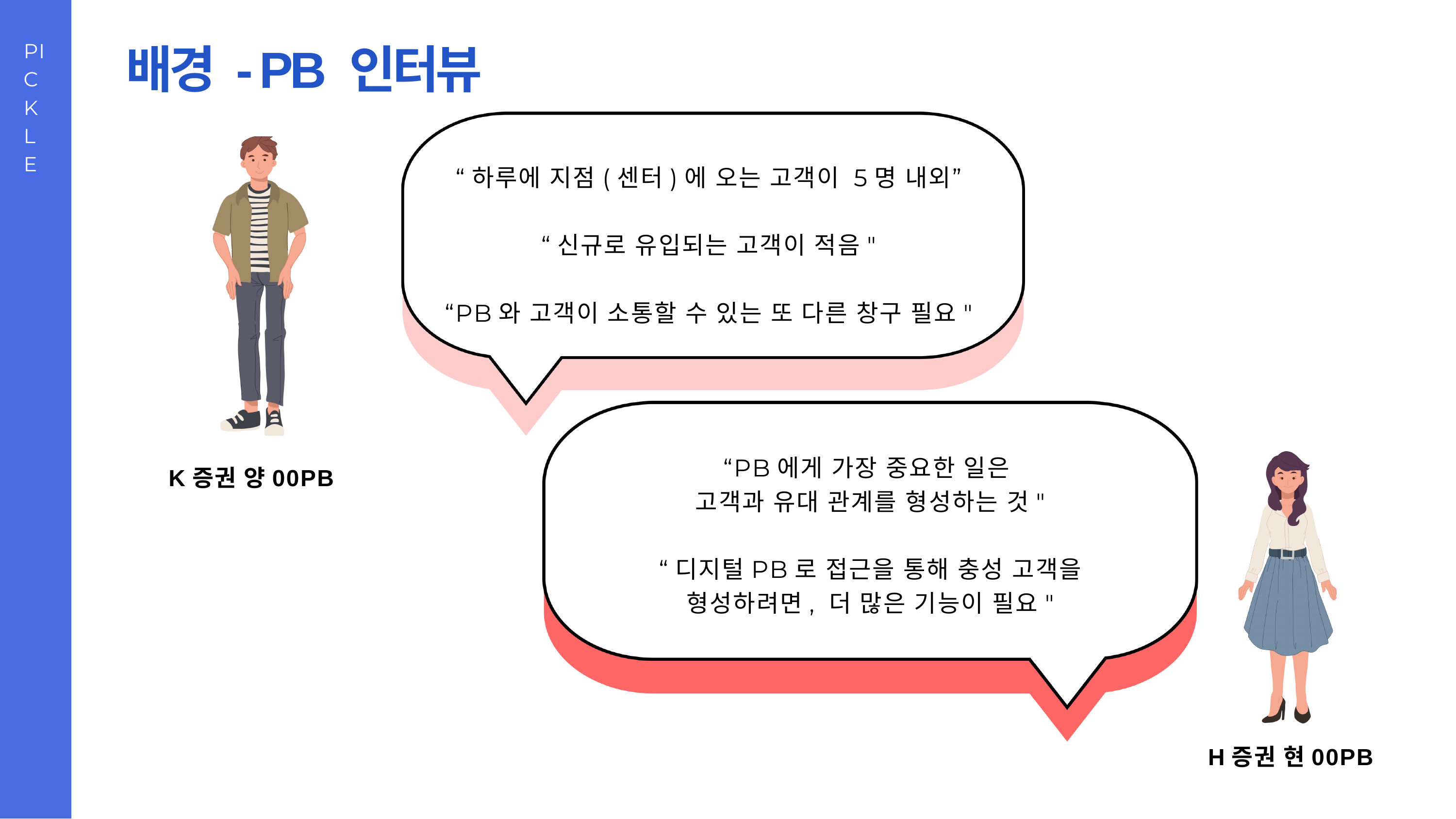

PICKLE
배경 - PB 인터뷰

“하루에 지점(센터)에 오는 고객이 5명 내외”

“신규로 유입되는 고객이 적음"

“PB와 고객이 소통할 수 있는 또 다른 창구 필요"

“PB에게 가장 중요한 일은
고객과 유대 관계를 형성하는 것"

“디지털PB로 접근을 통해 충성 고객을
형성하려면, 더 많은 기능이 필요"

K증권 양00PB
H증권 현00PB